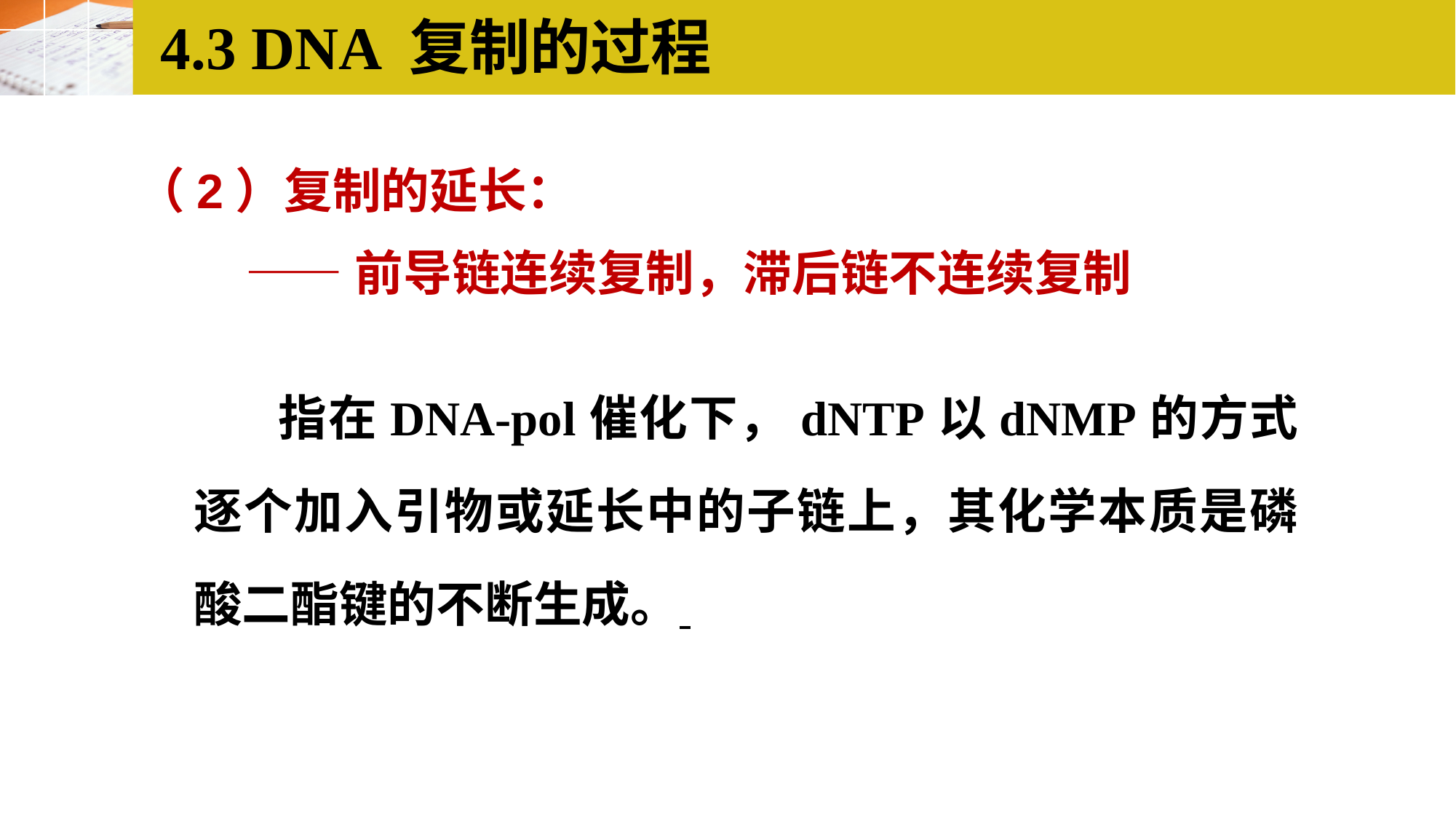

4.3 DNA 复制的过程
（2）复制的延长：
——前导链连续复制，滞后链不连续复制
指在DNA-pol催化下，dNTP以dNMP的方式逐个加入引物或延长中的子链上，其化学本质是磷酸二酯键的不断生成。